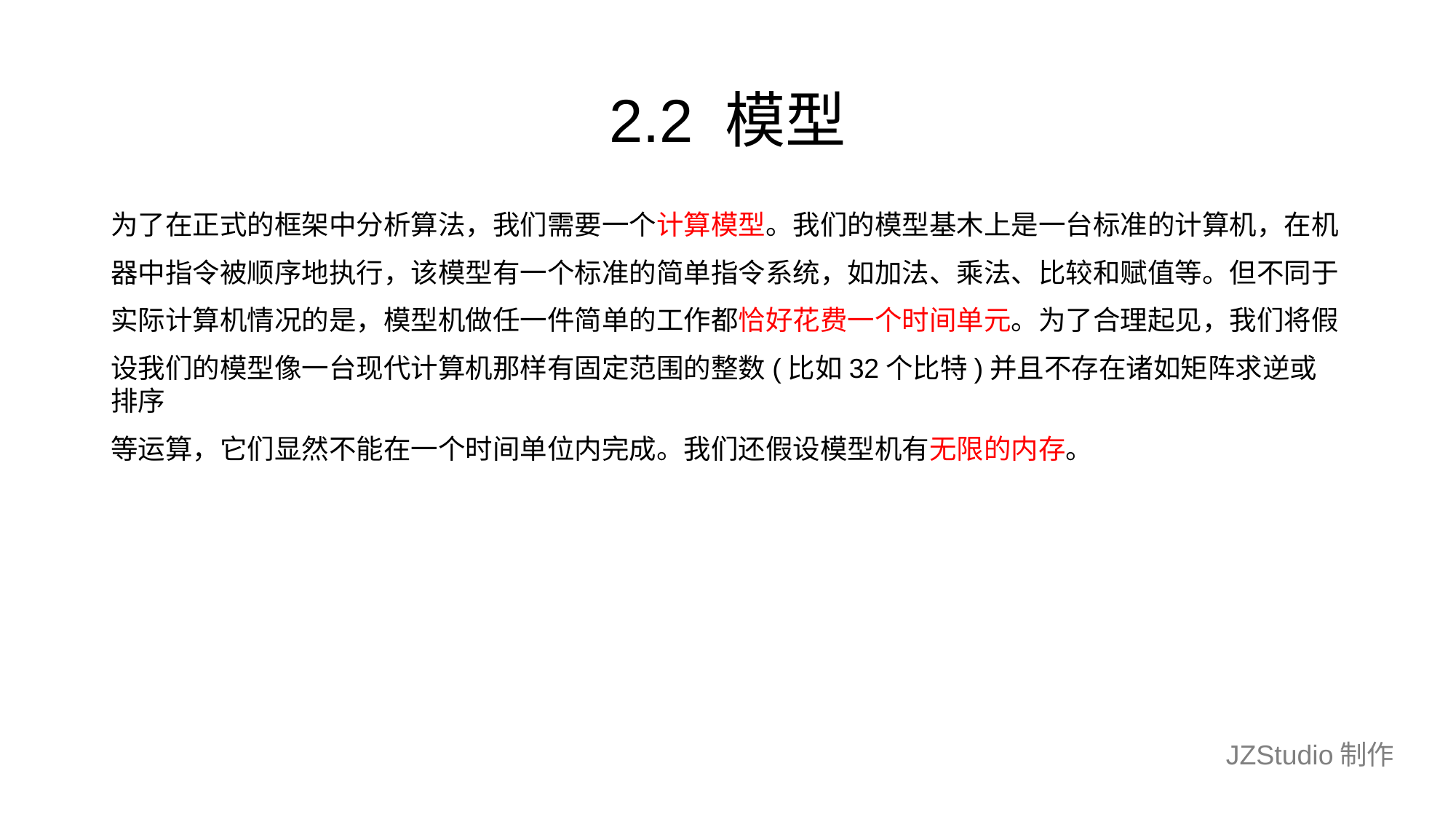

# 2.2 模型
为了在正式的框架中分析算法，我们需要一个计算模型。我们的模型基木上是一台标准的计算机，在机
器中指令被顺序地执行，该模型有一个标准的简单指令系统，如加法、乘法、比较和赋值等。但不同于
实际计算机情况的是，模型机做任一件简单的工作都恰好花费一个时间单元。为了合理起见，我们将假
设我们的模型像一台现代计算机那样有固定范围的整数(比如32个比特)并且不存在诸如矩阵求逆或排序
等运算，它们显然不能在一个时间单位内完成。我们还假设模型机有无限的内存。